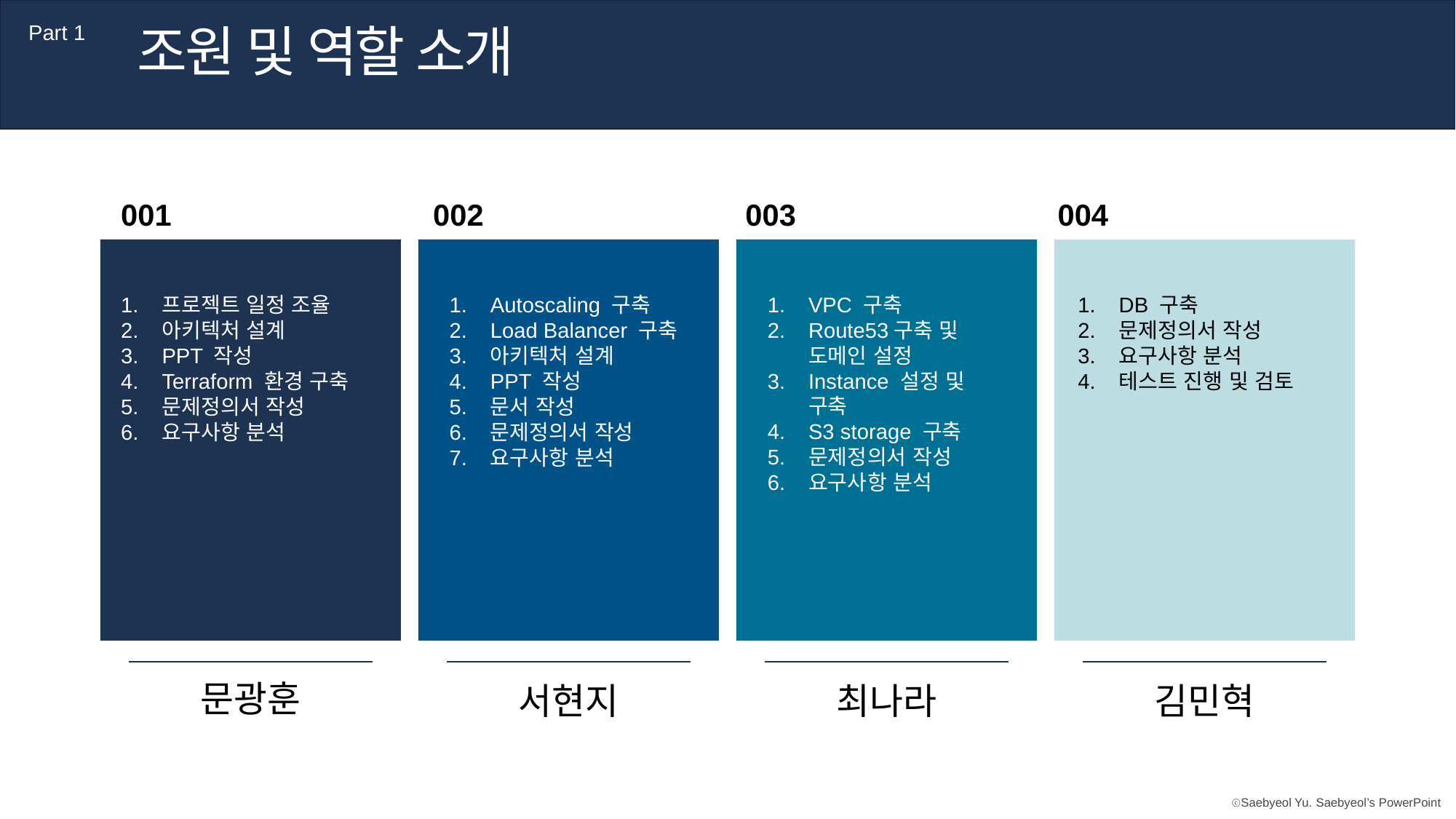

조원 및 역할 소개
Part 1
001
002
003
004

VPC 구축
Route53구축 및 도메인 설정
Instance 설정 및 구축
S3 storage 구축
문제정의서 작성
요구사항 분석

DB 구축
문제정의서 작성
요구사항 분석
테스트 진행 및 검토

프로젝트 일정 조율
아키텍처 설계
PPT 작성
Terraform 환경 구축
문제정의서 작성
요구사항 분석

Autoscaling 구축
Load Balancer 구축
아키텍처 설계
PPT 작성
문서 작성
문제정의서 작성
요구사항 분석
문광훈
서현지
최나라
김민혁